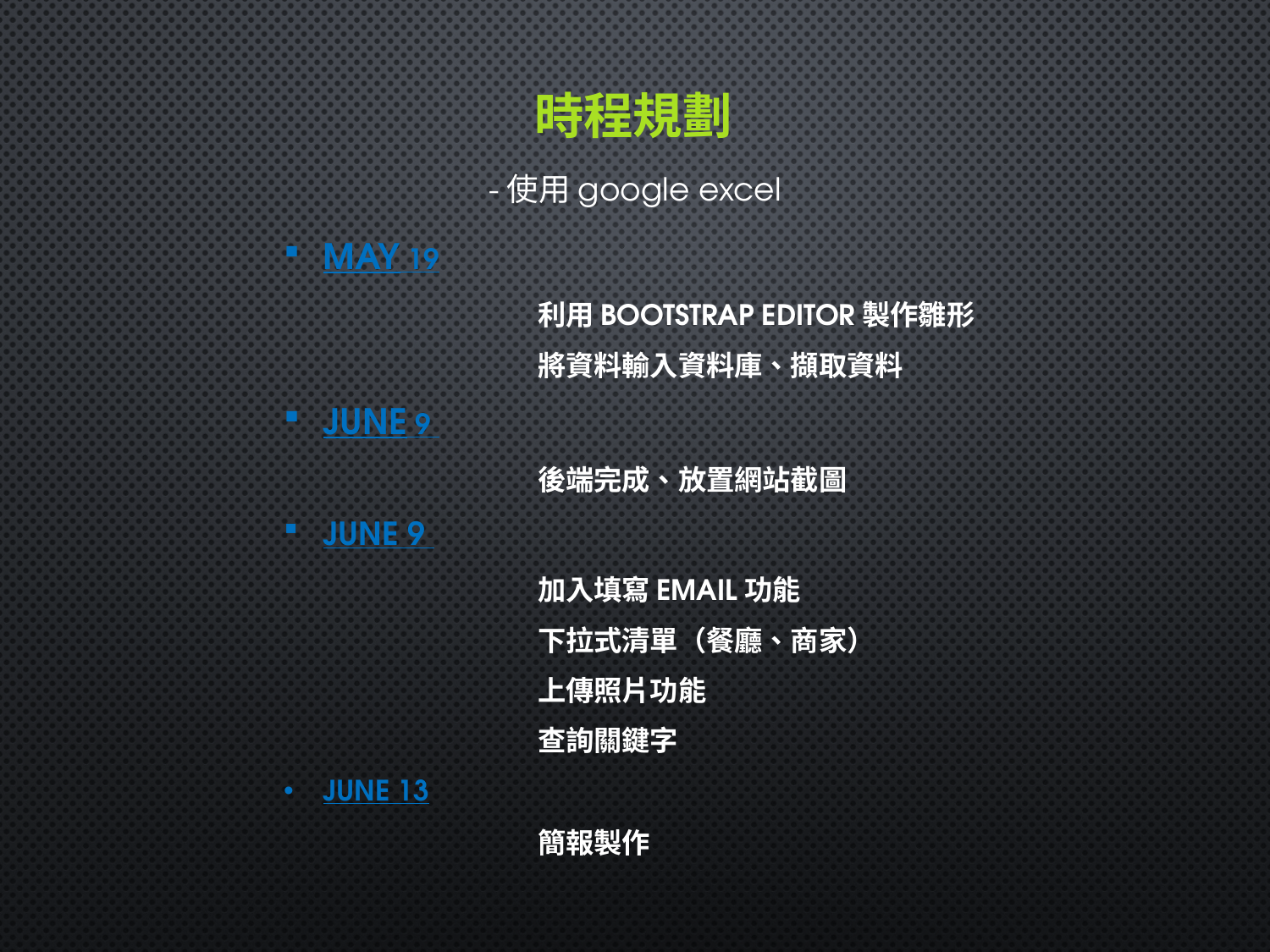

時程規劃
-使用google excel
may 19
		利用BootStrap Editor製作雛形
		將資料輸入資料庫、擷取資料
June 9
		後端完成、放置網站截圖
June 9
		加入填寫email功能
		下拉式清單（餐廳、商家）
		上傳照片功能
		查詢關鍵字
June 13
		簡報製作